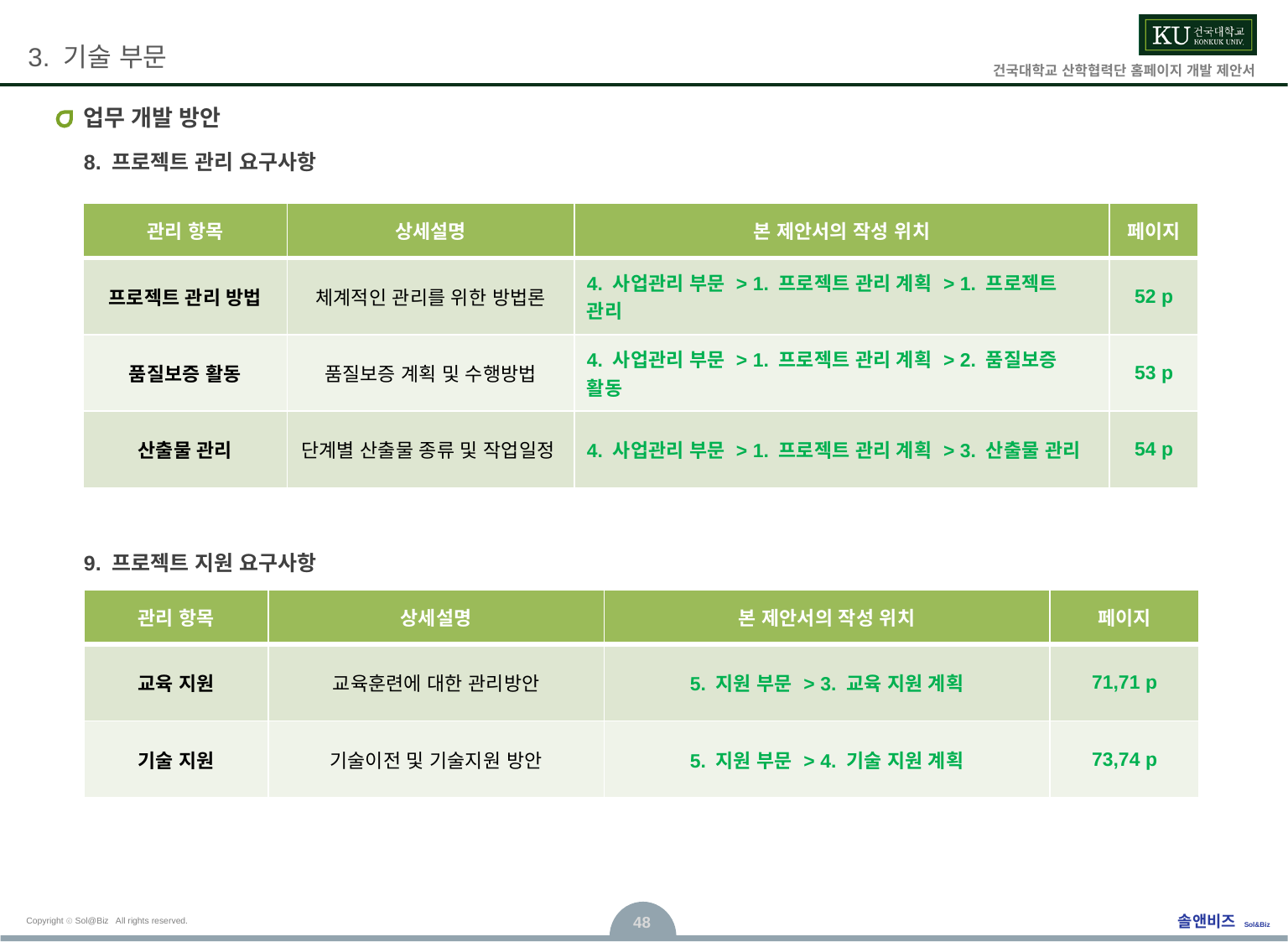

# 업무 개발 방안
8. 프로젝트 관리 요구사항
| 관리 항목 | 상세설명 | 본 제안서의 작성 위치 | 페이지 |
| --- | --- | --- | --- |
| 프로젝트 관리 방법 | 체계적인 관리를 위한 방법론 | 4. 사업관리 부문 > 1. 프로젝트 관리 계획 > 1. 프로젝트 관리 | 52 p |
| 품질보증 활동 | 품질보증 계획 및 수행방법 | 4. 사업관리 부문 > 1. 프로젝트 관리 계획 > 2. 품질보증 활동 | 53 p |
| 산출물 관리 | 단계별 산출물 종류 및 작업일정 | 4. 사업관리 부문 > 1. 프로젝트 관리 계획 > 3. 산출물 관리 | 54 p |
9. 프로젝트 지원 요구사항
| 관리 항목 | 상세설명 | 본 제안서의 작성 위치 | 페이지 |
| --- | --- | --- | --- |
| 교육 지원 | 교육훈련에 대한 관리방안 | 5. 지원 부문 > 3. 교육 지원 계획 | 71,71 p |
| 기술 지원 | 기술이전 및 기술지원 방안 | 5. 지원 부문 > 4. 기술 지원 계획 | 73,74 p |